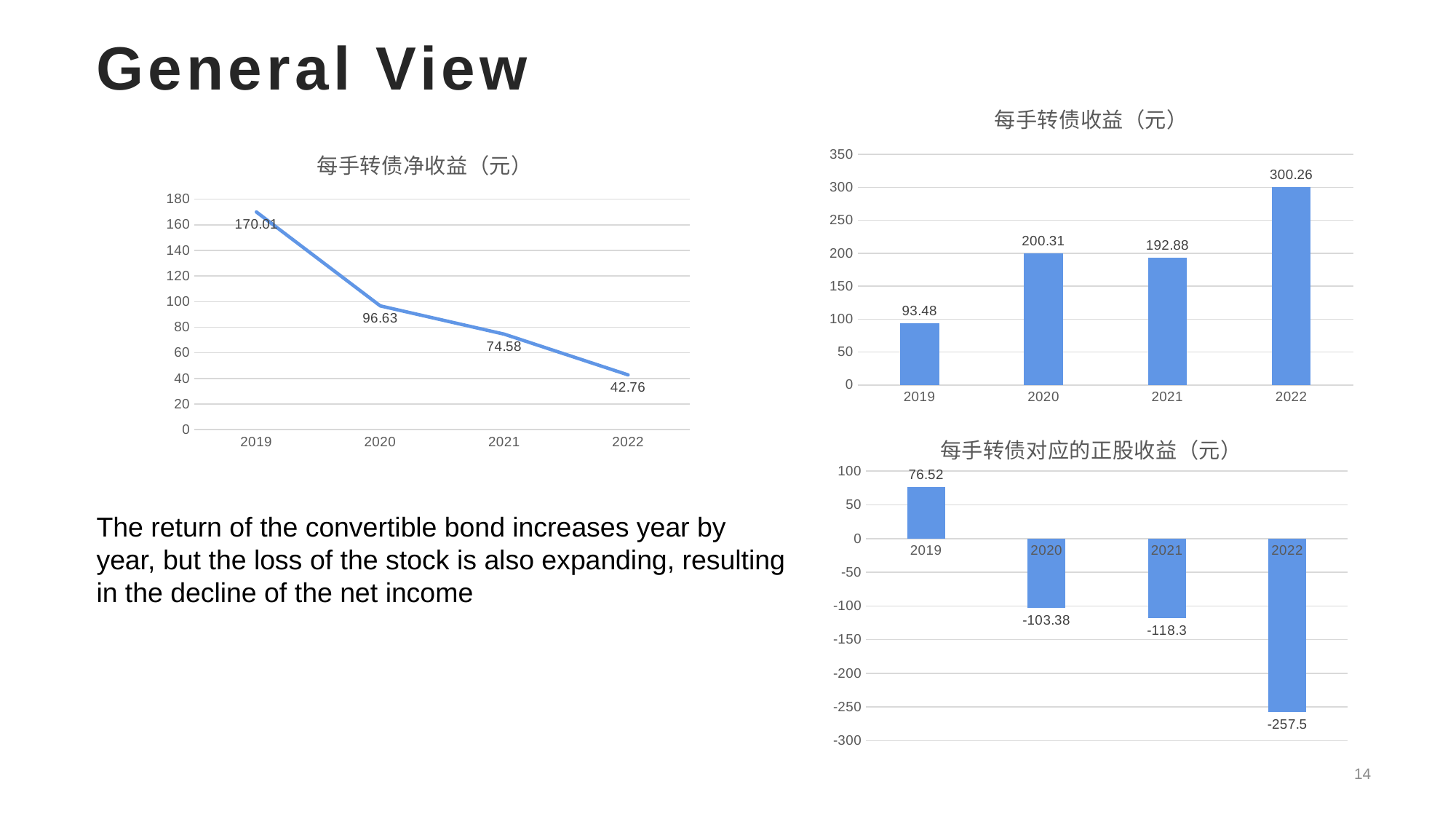

General View

### Chart: 每手转债收益（元）

| Category | 转债收益 |
|---|---|
| 2019 | 93.48 |
| 2020 | 200.31 |
| 2021 | 192.88 |
| 2022 | 300.26 |

### Chart: 每手转债净收益（元）

| Category | 每手可转债净收益 |
|---|---|
| 2019 | 170.01 |
| 2020 | 96.63 |
| 2021 | 74.58 |
| 2022 | 42.76 |

### Chart: 每手转债对应的正股收益（元）

| Category |  |
|---|---|
| 2019 | 76.52 |
| 2020 | -103.38 |
| 2021 | -118.3 |
| 2022 | -257.5 |
The return of the convertible bond increases year by year, but the loss of the stock is also expanding, resulting in the decline of the net income
14